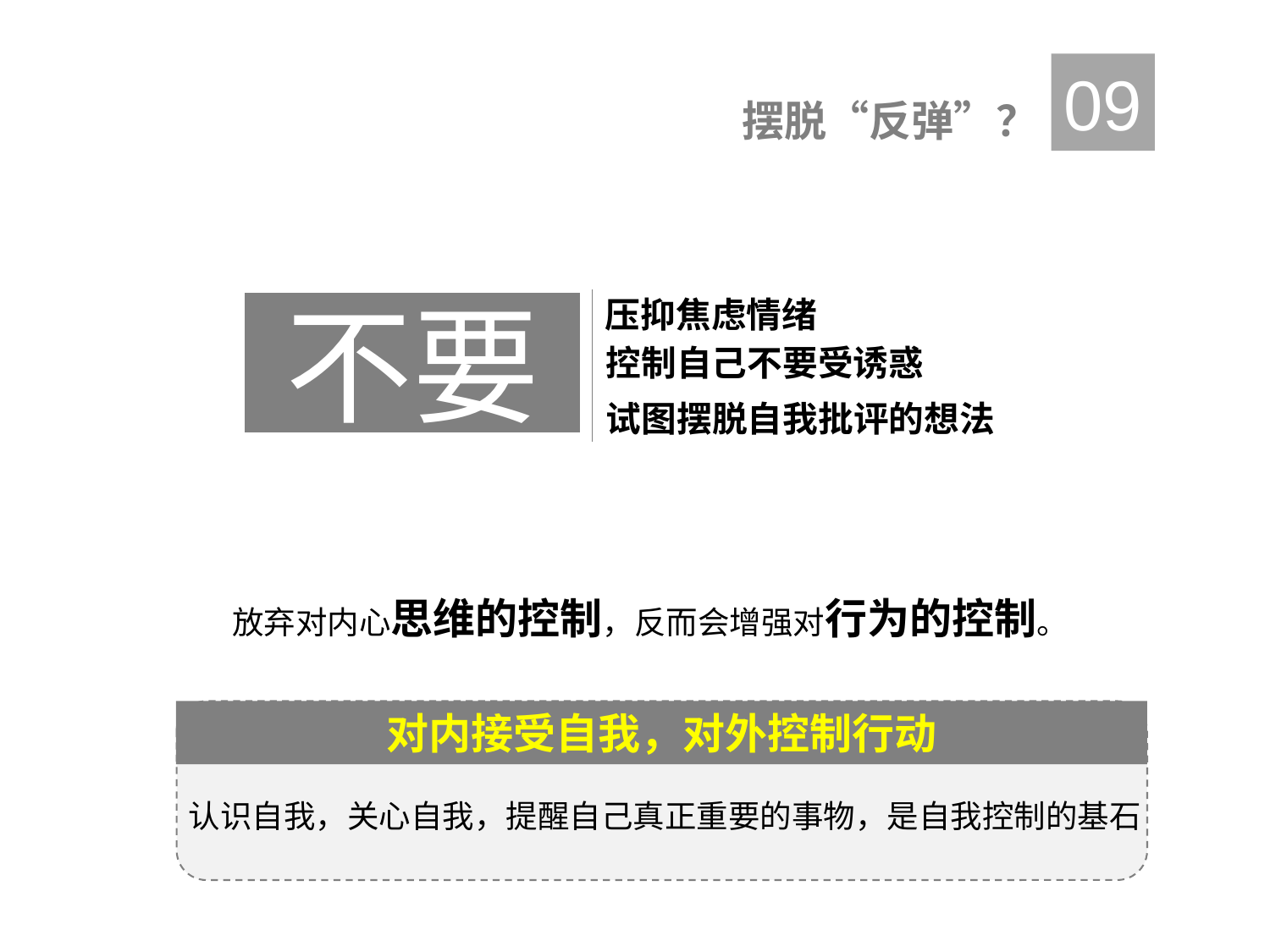

09
摆脱“反弹”？
压抑焦虑情绪
不要
控制自己不要受诱惑
试图摆脱自我批评的想法
放弃对内心思维的控制，反而会增强对行为的控制。
对内接受自我，对外控制行动

认识自我，关心自我，提醒自己真正重要的事物，是自我控制的基石